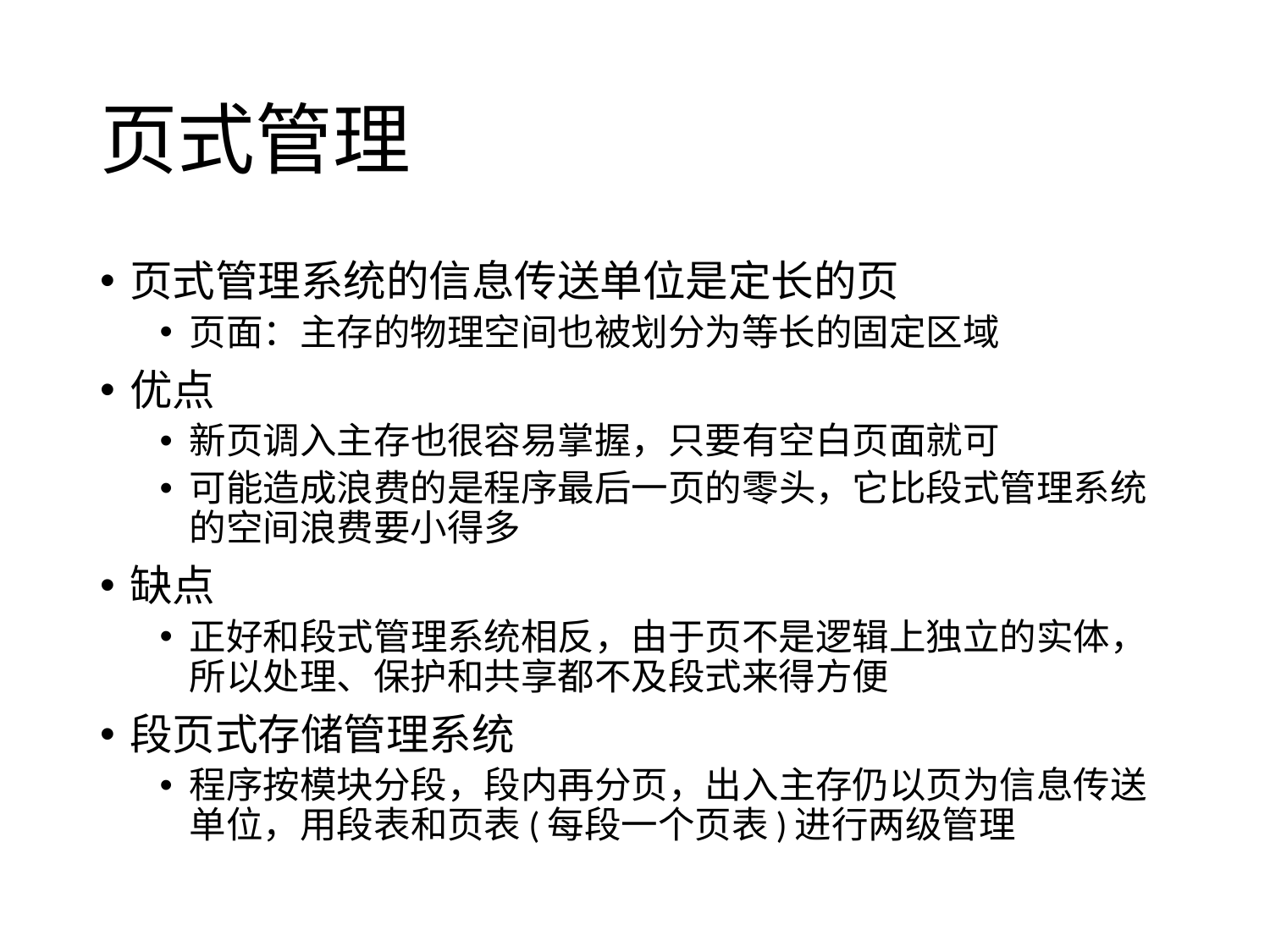

# 页式管理
页式管理系统的信息传送单位是定长的页
页面：主存的物理空间也被划分为等长的固定区域
优点
新页调入主存也很容易掌握，只要有空白页面就可
可能造成浪费的是程序最后一页的零头，它比段式管理系统的空间浪费要小得多
缺点
正好和段式管理系统相反，由于页不是逻辑上独立的实体，所以处理、保护和共享都不及段式来得方便
段页式存储管理系统
程序按模块分段，段内再分页，出入主存仍以页为信息传送单位，用段表和页表(每段一个页表)进行两级管理